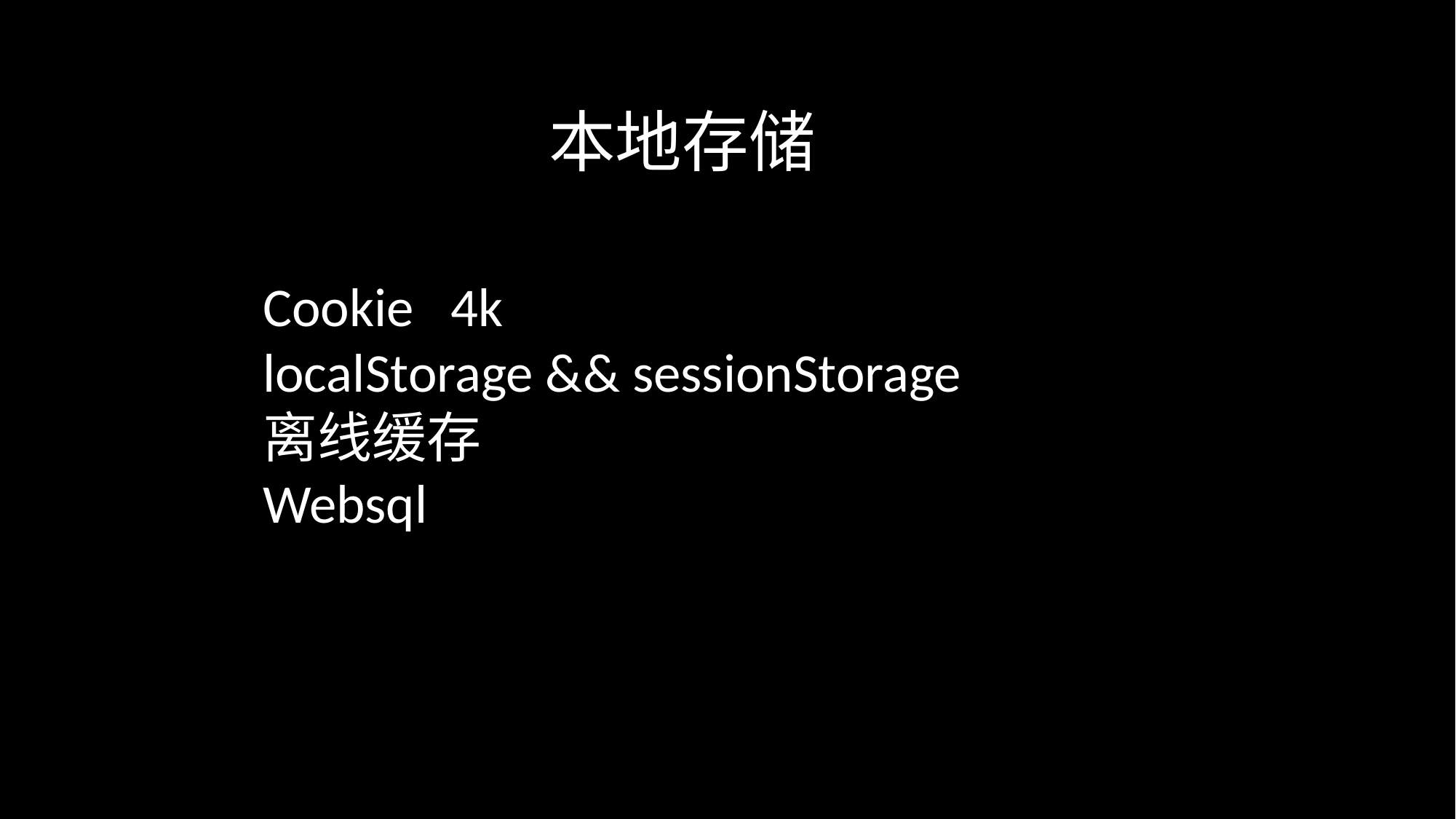

本地存储
Cookie   4k
localStorage && sessionStorage
离线缓存
Websql